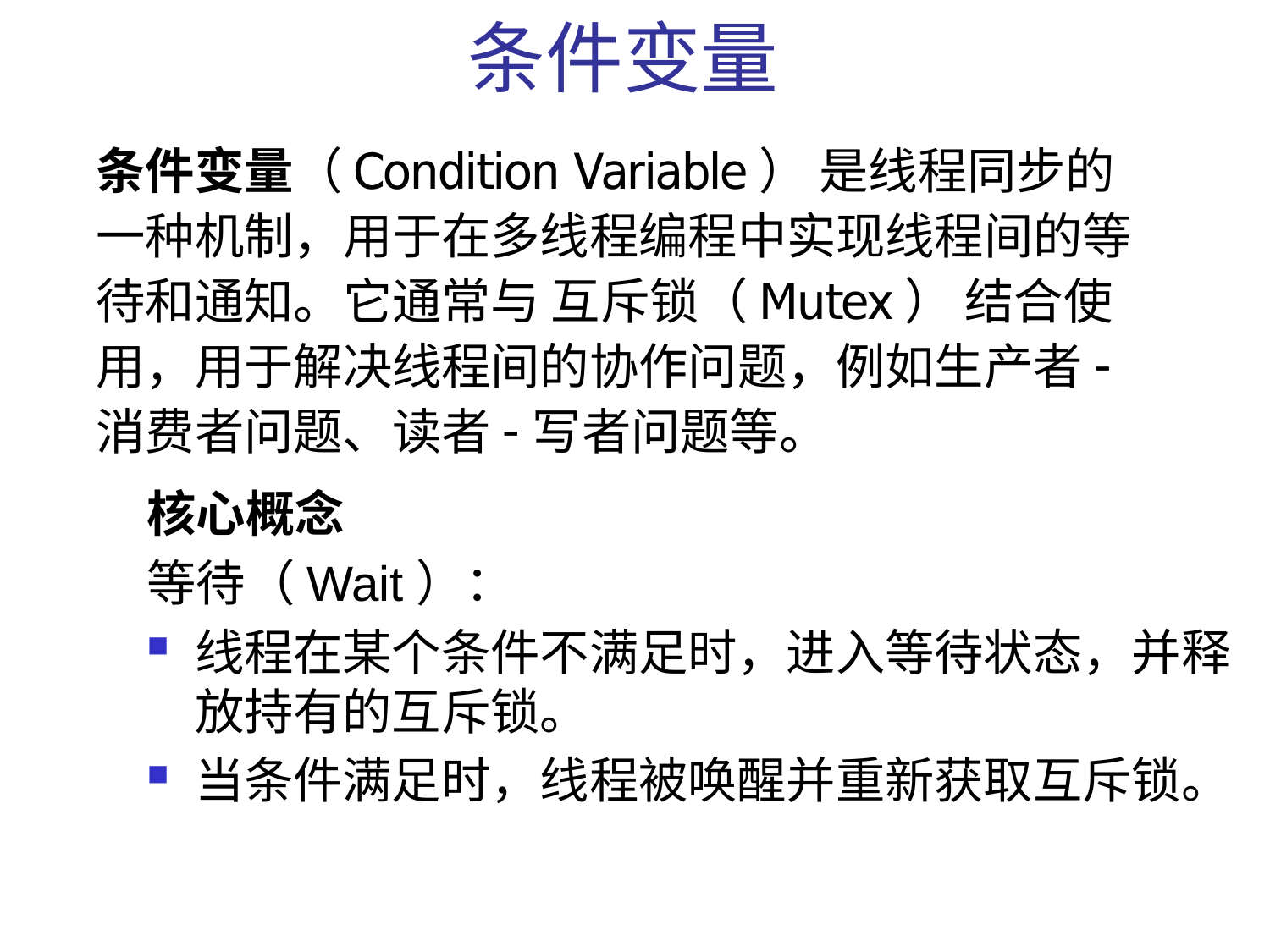

# 条件变量
条件变量（Condition Variable） 是线程同步的一种机制，用于在多线程编程中实现线程间的等待和通知。它通常与 互斥锁（Mutex） 结合使用，用于解决线程间的协作问题，例如生产者-消费者问题、读者-写者问题等。
核心概念
等待（Wait）：
线程在某个条件不满足时，进入等待状态，并释放持有的互斥锁。
当条件满足时，线程被唤醒并重新获取互斥锁。